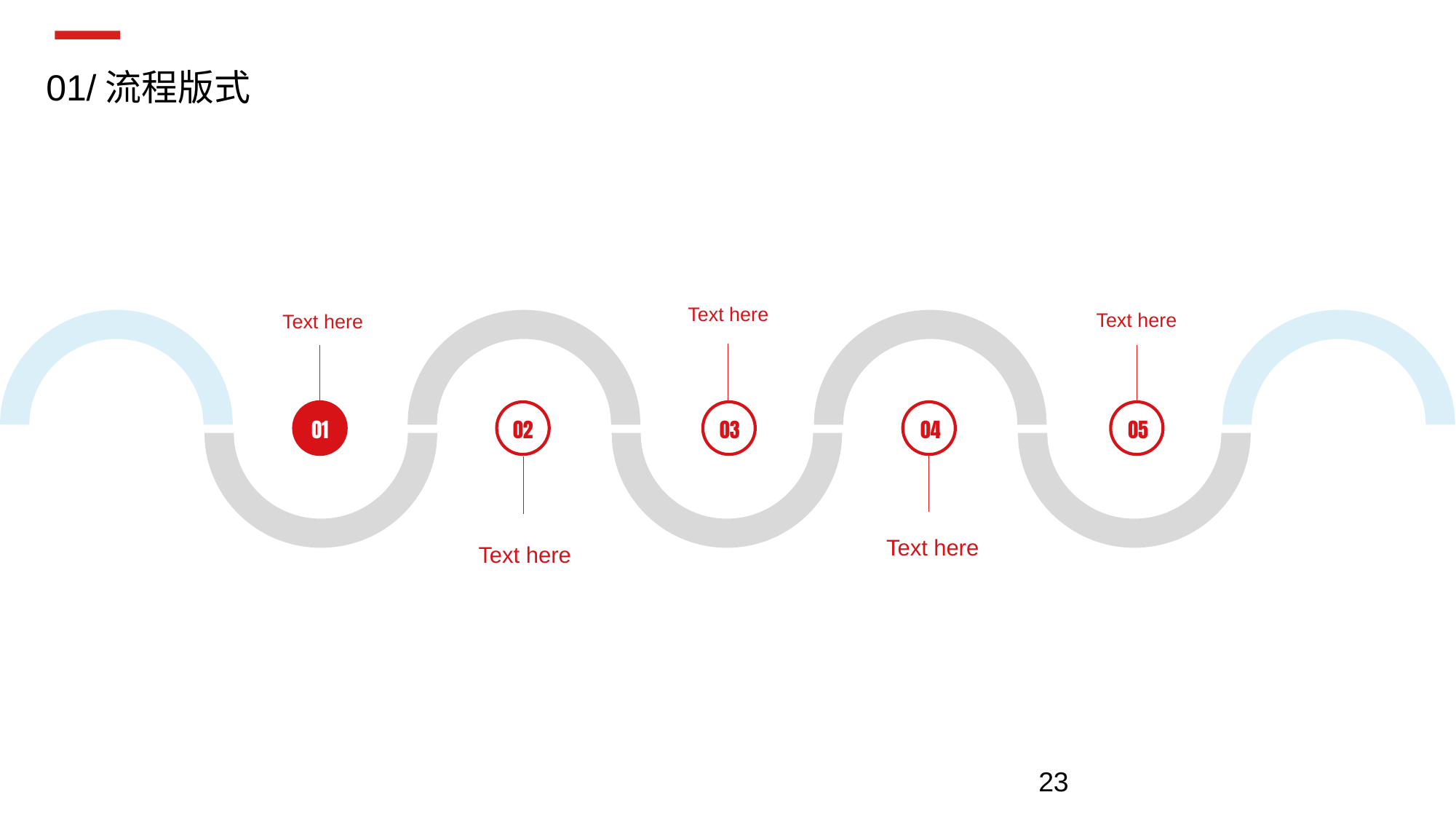

01/流程版式
Text here
Text here
Text here

01
02
03
04
05

Text here
Text here
23